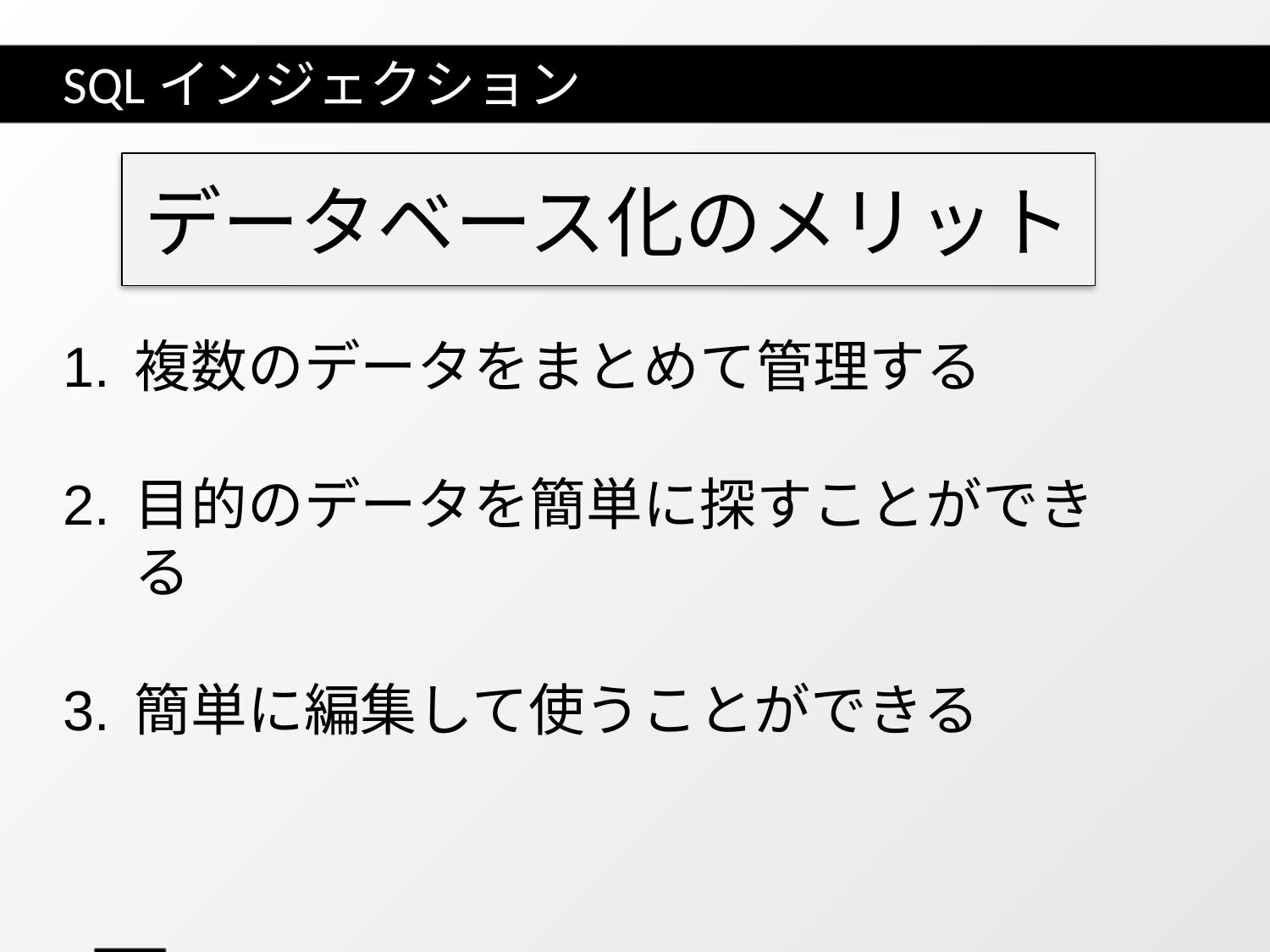

# SQLインジェクション
データベース化のメリット

複数のデータをまとめて管理する

目的のデータを簡単に探すことができる

簡単に編集して使うことができる